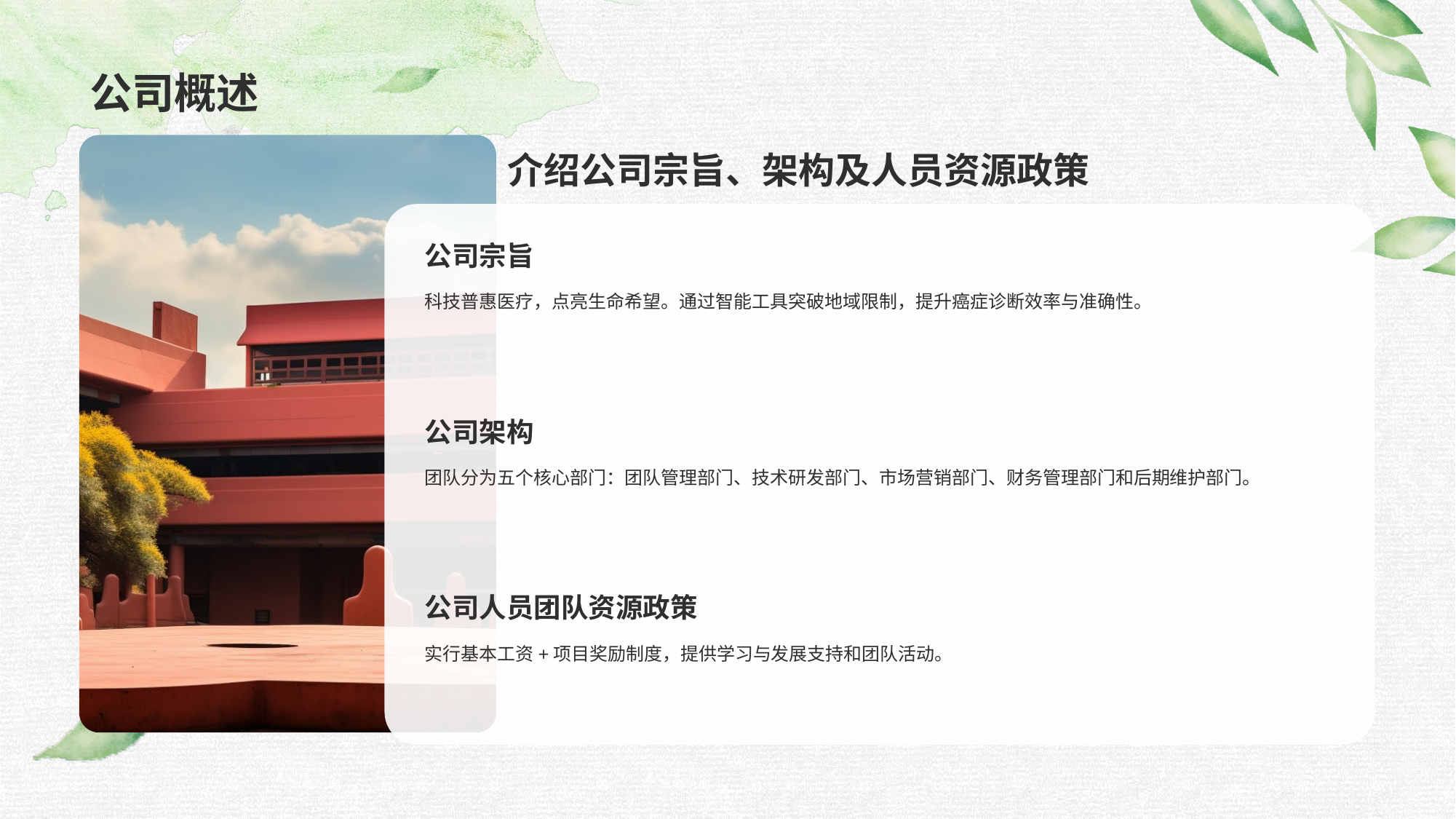

# 公司概述

介绍公司宗旨、架构及人员资源政策

公司宗旨
科技普惠医疗，点亮生命希望。通过智能工具突破地域限制，提升癌症诊断效率与准确性。
公司架构
团队分为五个核心部门：团队管理部门、技术研发部门、市场营销部门、财务管理部门和后期维护部门。
公司人员团队资源政策
实行基本工资+项目奖励制度，提供学习与发展支持和团队活动。